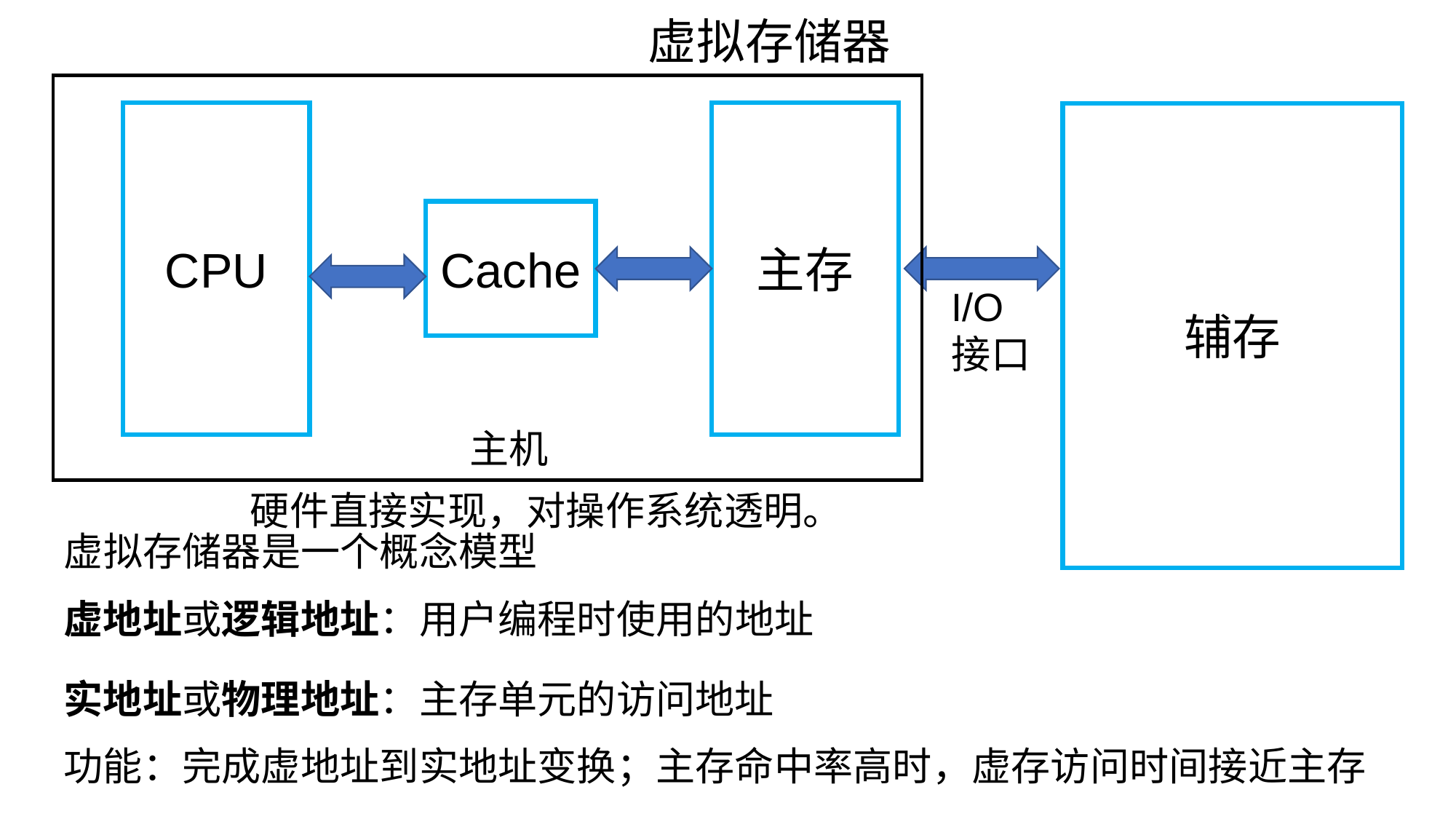

虚拟存储器

CPU
主存
辅存
Cache

I/O接口
主机
硬件直接实现，对操作系统透明。
虚拟存储器是一个概念模型
虚地址或逻辑地址：用户编程时使用的地址
实地址或物理地址：主存单元的访问地址
功能：完成虚地址到实地址变换；主存命中率高时，虚存访问时间接近主存